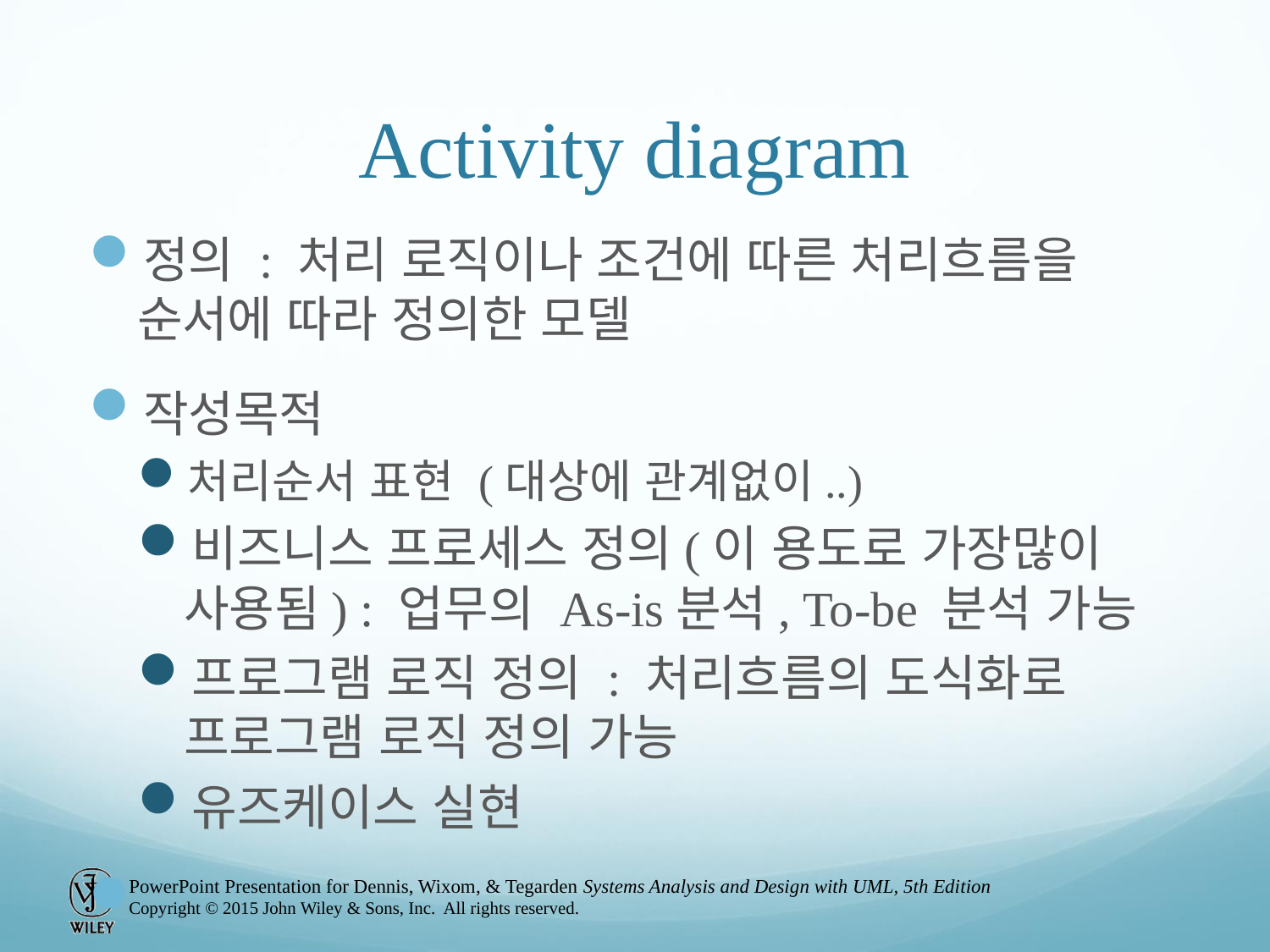

# Activity diagram
정의 : 처리 로직이나 조건에 따른 처리흐름을 순서에 따라 정의한 모델
작성목적
처리순서 표현 (대상에 관계없이..)
비즈니스 프로세스 정의(이 용도로 가장많이 사용됨) : 업무의 As-is분석, To-be 분석 가능
프로그램 로직 정의 : 처리흐름의 도식화로 프로그램 로직 정의 가능
유즈케이스 실현